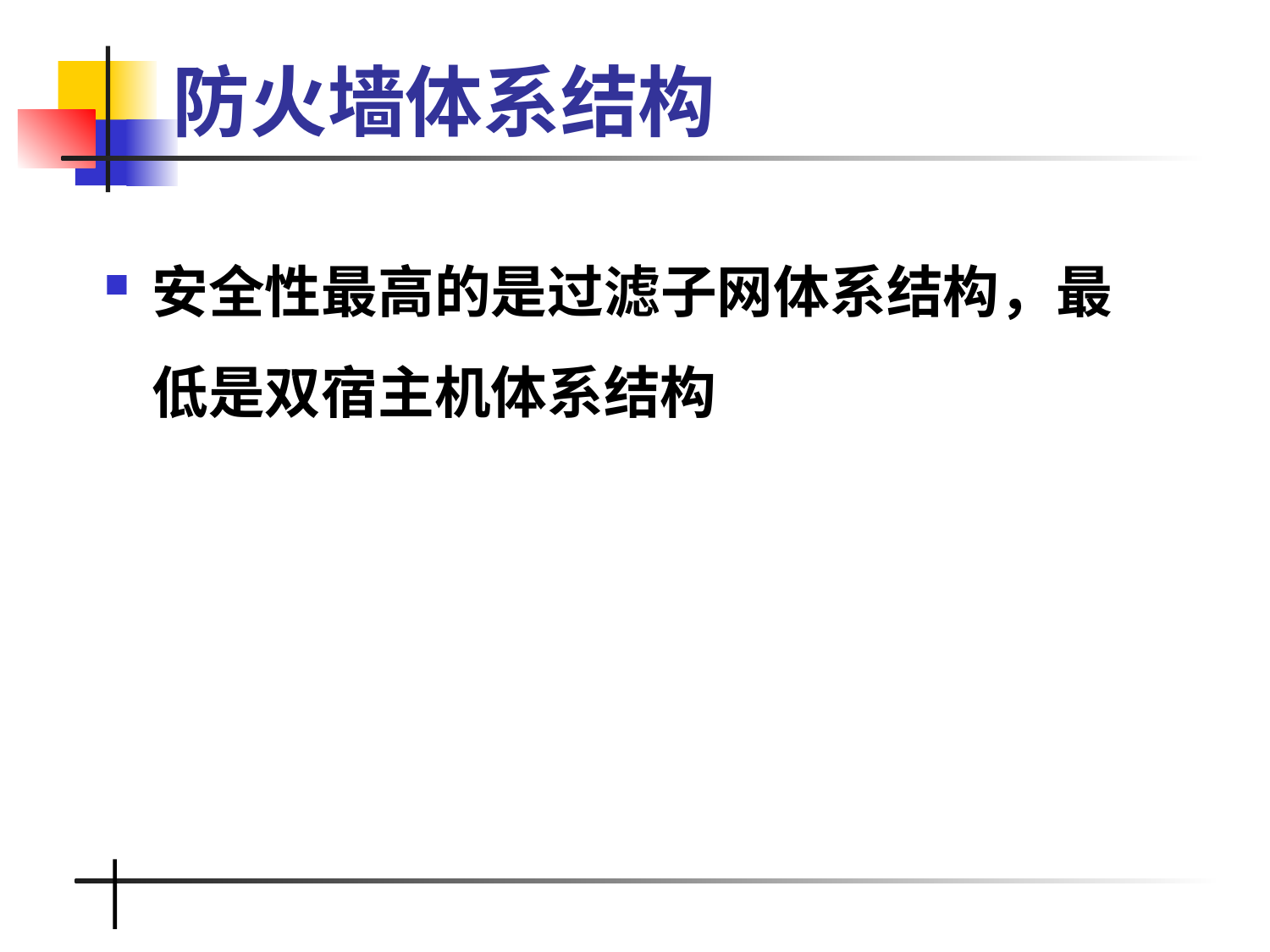

# 防火墙体系结构
安全性最高的是过滤子网体系结构，最低是双宿主机体系结构